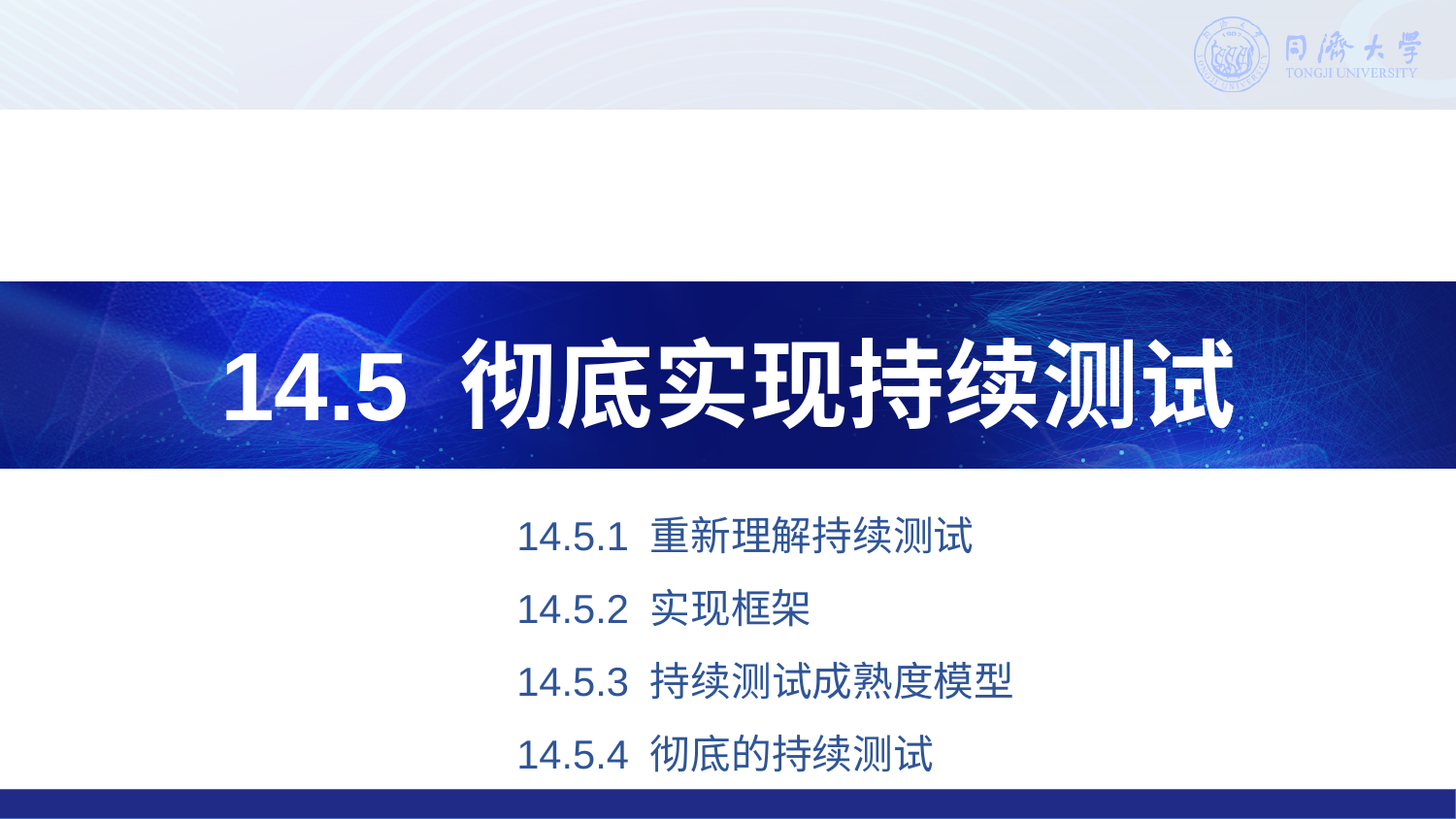

14.5 彻底实现持续测试
14.5.1 重新理解持续测试
14.5.2 实现框架
14.5.3 持续测试成熟度模型
14.5.4 彻底的持续测试